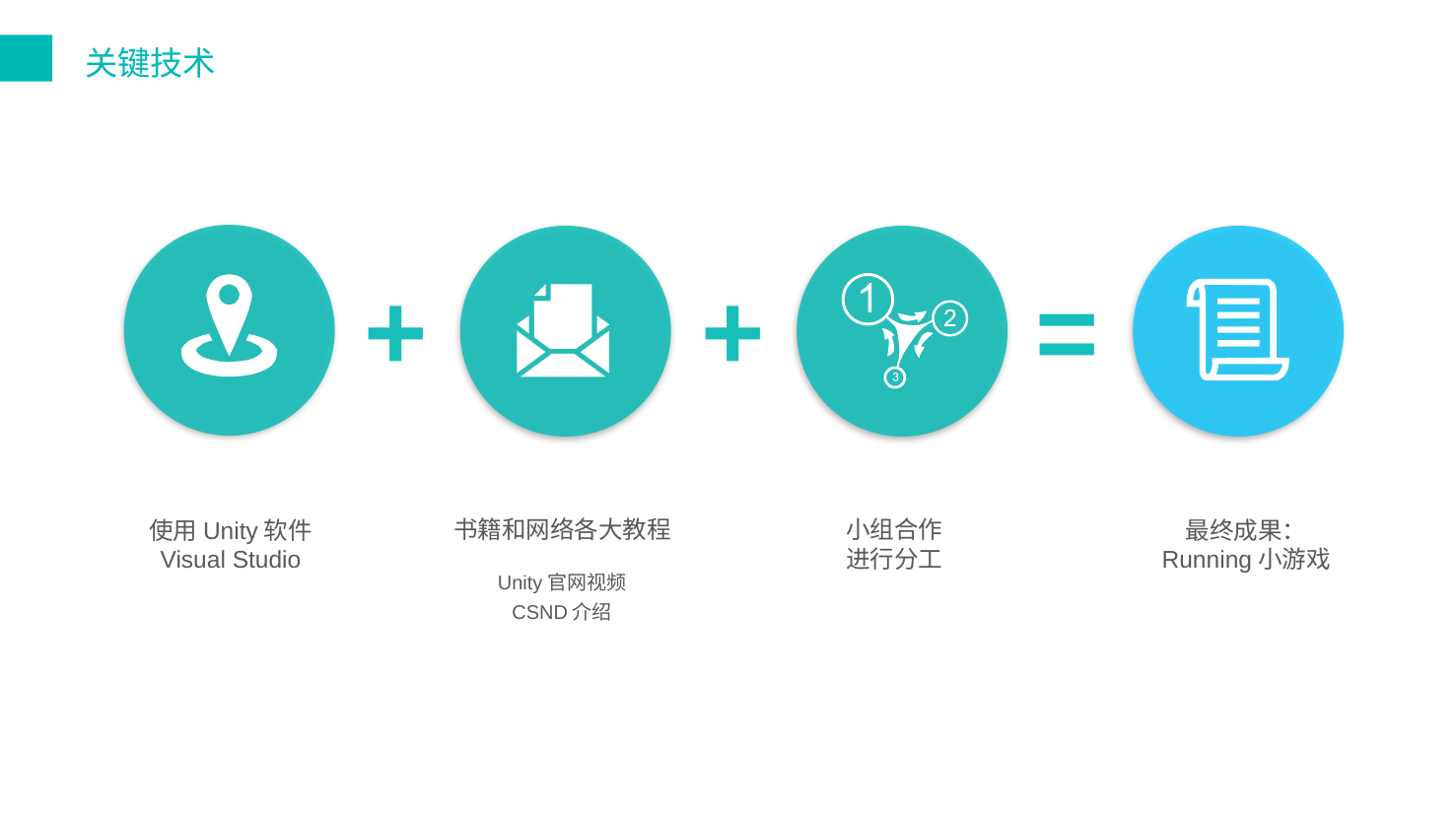

关键技术

+
+
=

小组合作
进行分工
书籍和网络各大教程
使用Unity软件
Visual Studio
最终成果：
Running小游戏
Unity官网视频
CSND介绍